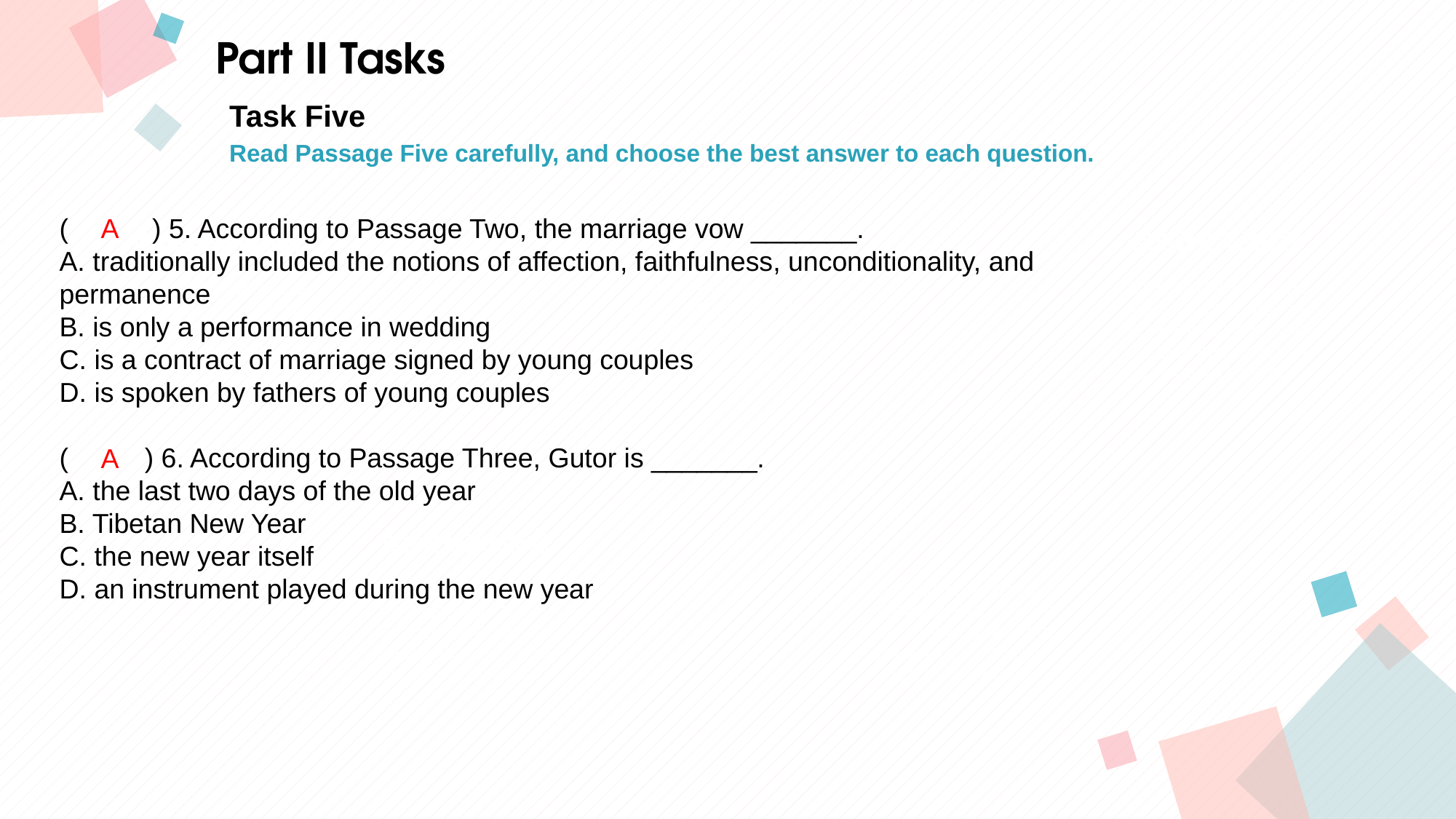

Part II Tasks
Task Five

Read Passage Five carefully, and choose the best answer to each question.
(           ) 5. According to Passage Two, the marriage vow _______.
A. traditionally included the notions of affection, faithfulness, unconditionality, and
permanence
B. is only a performance in wedding
C. is a contract of marriage signed by young couples
D. is spoken by fathers of young couples

(          ) 6. According to Passage Three, Gutor is _______.
A. the last two days of the old year
B. Tibetan New Year
C. the new year itself
D. an instrument played during the new year
A
点击此处添加标题
点击此处添加标题
标题数字等都可以通过点击和重新输入进行更改，顶部“开始”面板中可以对字体、字号、颜色等进行修改。建议正文8-14号字，1.3倍字间距。
标题数字等都可以通过点击和重新输入进行更改，顶部“开始”面板中可以对字体、字号、颜色等进行修改。建议正文8-14号字，1.3倍字间距。
标题数字等都可以通过点击和重新输入进行更改，顶部“开始”面板中可以对字体、字号、颜色等进行修改。建议正文8-14号字，1.3倍字间距。
A
点击此处添加标题
标题数字等都可以通过点击和重新输入进行更改，顶部“开始”面板中可以对字体、字号、颜色等进行修改。建议正文8-14号字，1.3倍字间距。
标题数字等都可以通过点击和重新输入进行更改，顶部“开始”面板中可以对字体、字号、颜色等进行修改。建议正文8-14号字，1.3倍字间距。